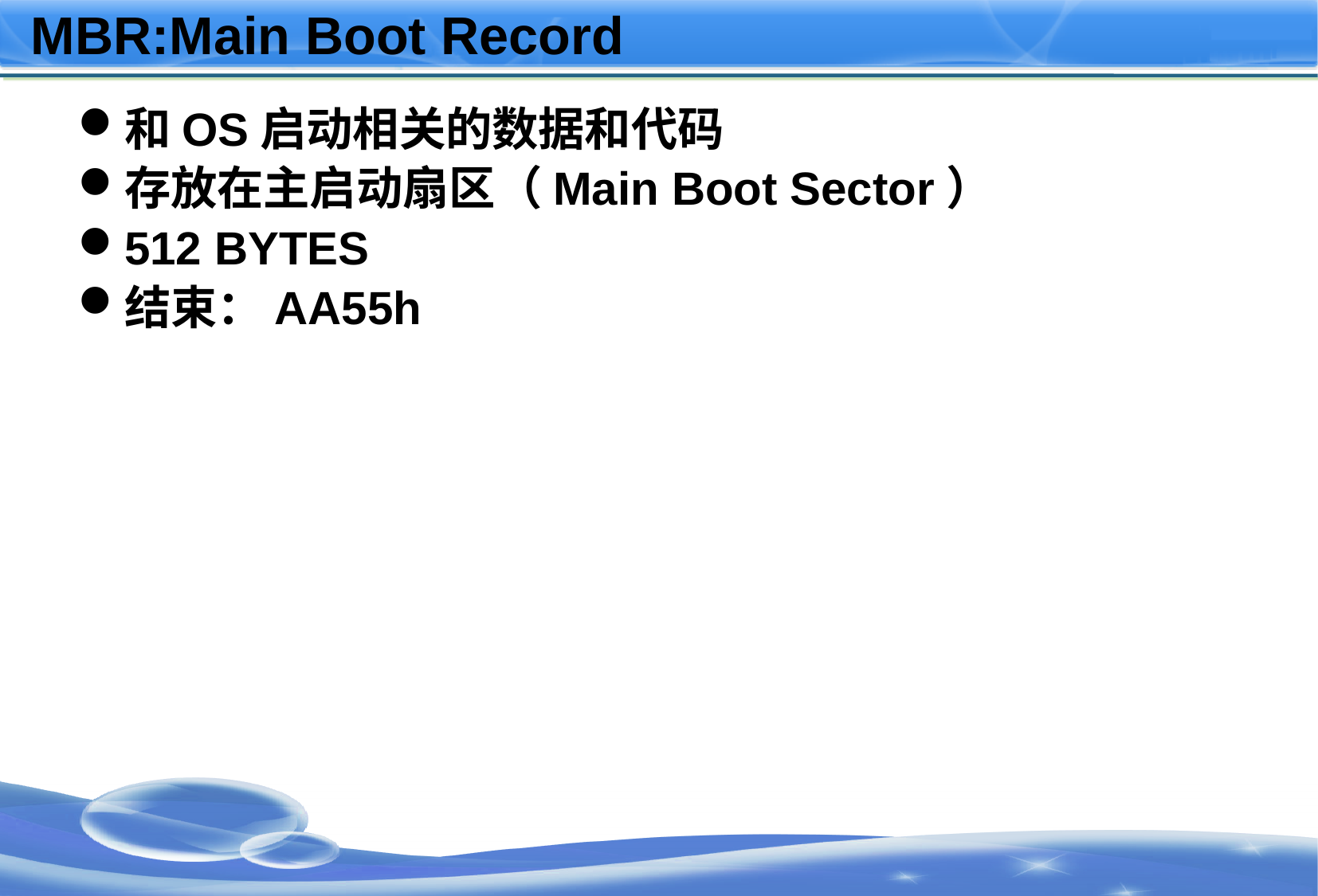

# MBR:Main Boot Record
和OS启动相关的数据和代码
存放在主启动扇区（Main Boot Sector）
512 BYTES
结束：AA55h